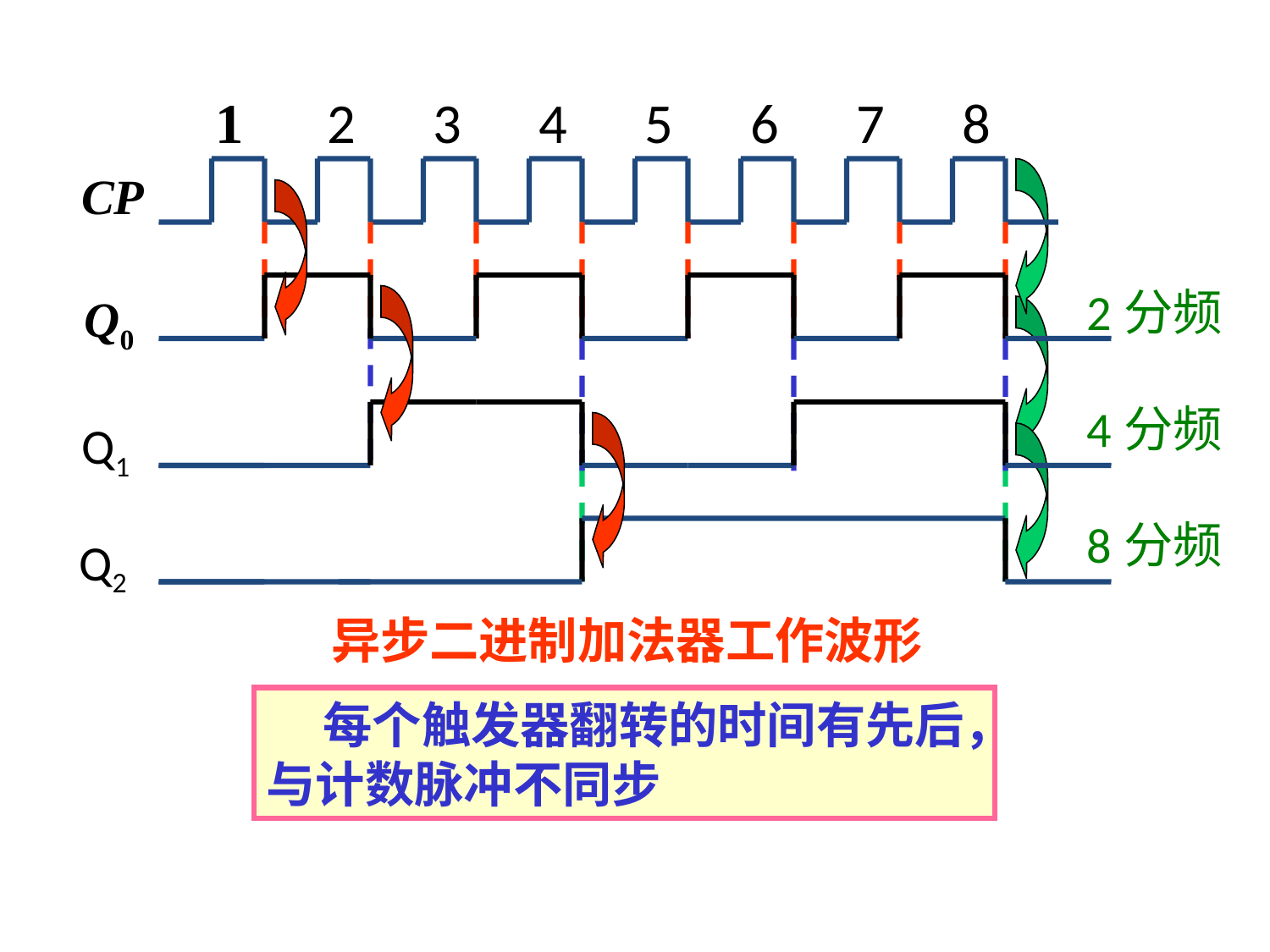

1
2
3
4
5
6
7
8
  CP

2分频
4分频
8分频
  Q0
Q1
Q2

异步二进制加法器工作波形
    每个触发器翻转的时间有先后，与计数脉冲不同步